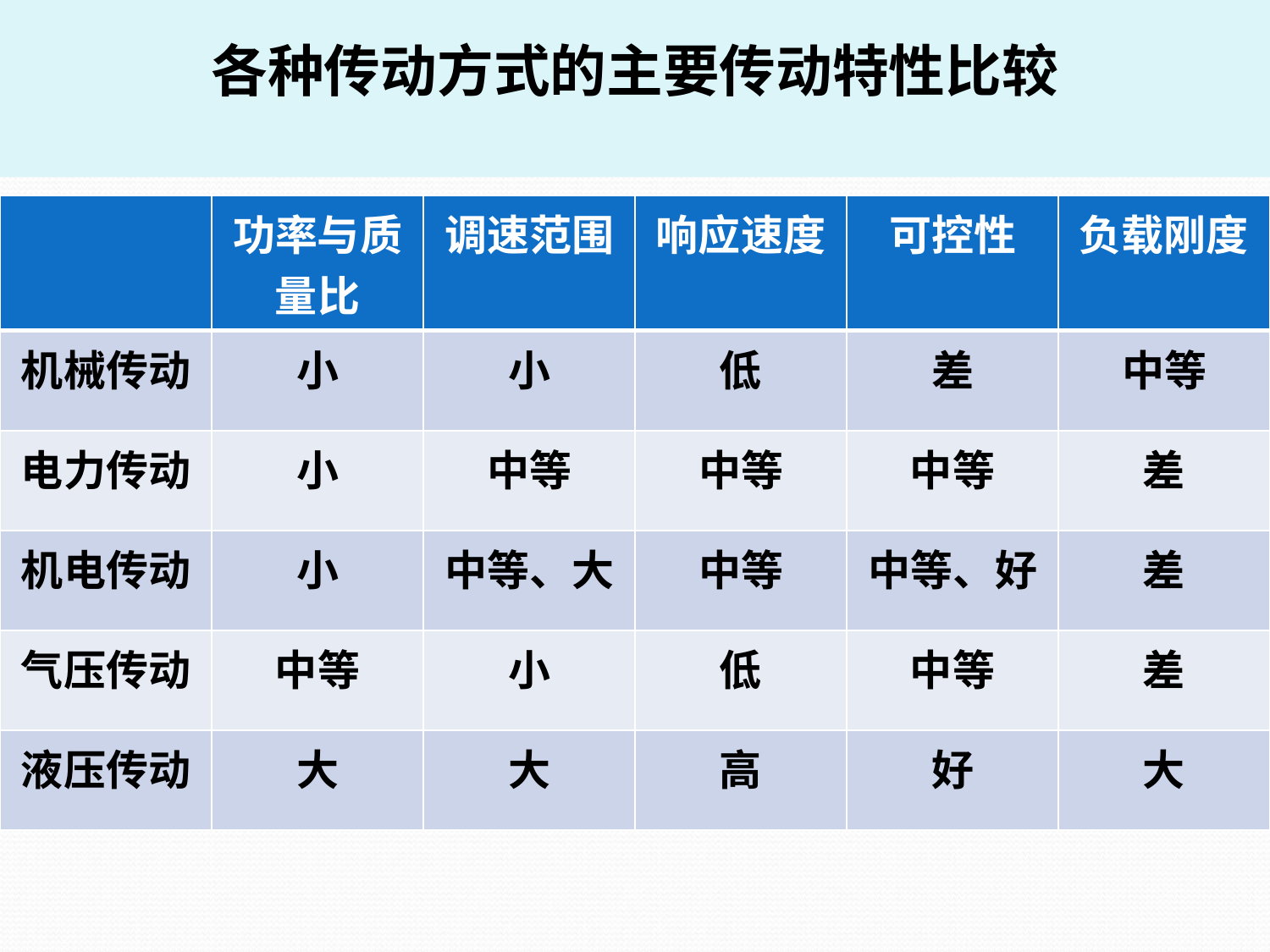

各种传动方式的主要传动特性比较

|  | 功率与质量比 | 调速范围 | 响应速度 | 可控性 | 负载刚度 |
| --- | --- | --- | --- | --- | --- |
| 机械传动 | 小 | 小 | 低 | 差 | 中等 |
| 电力传动 | 小 | 中等 | 中等 | 中等 | 差 |
| 机电传动 | 小 | 中等、大 | 中等 | 中等、好 | 差 |
| 气压传动 | 中等 | 小 | 低 | 中等 | 差 |
| 液压传动 | 大 | 大 | 高 | 好 | 大 |